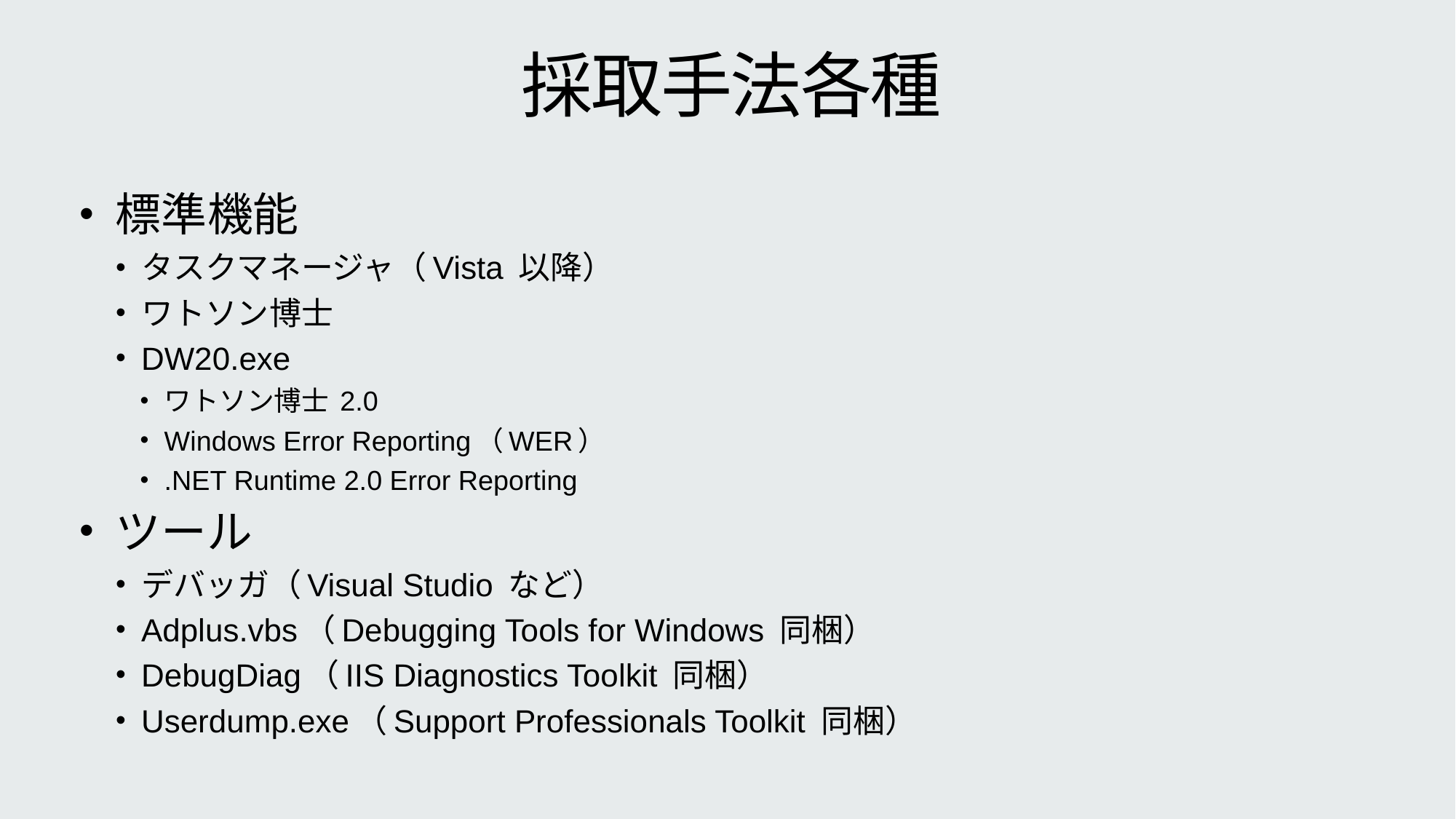

# 採取手法各種
標準機能
タスクマネージャ（Vista 以降）
ワトソン博士
DW20.exe
ワトソン博士 2.0
Windows Error Reporting（WER）
.NET Runtime 2.0 Error Reporting
ツール
デバッガ（Visual Studio など）
Adplus.vbs（Debugging Tools for Windows 同梱）
DebugDiag（IIS Diagnostics Toolkit 同梱）
Userdump.exe（Support Professionals Toolkit 同梱）